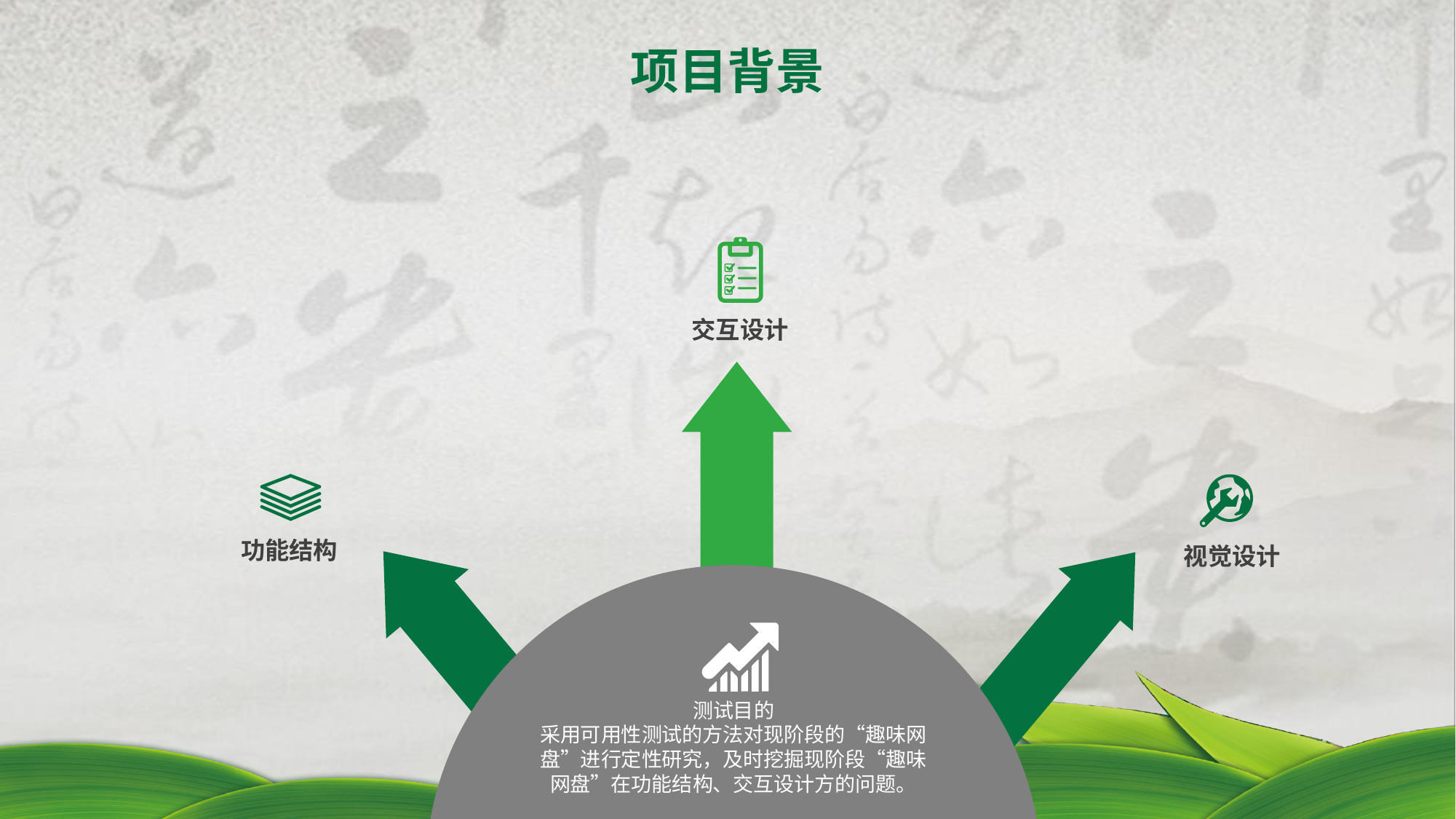

项目背景

交互设计

功能结构
视觉设计
测试目的
采用可用性测试的方法对现阶段的“趣味网盘”进行定性研究，及时挖掘现阶段“趣味网盘”在功能结构、交互设计方的问题。